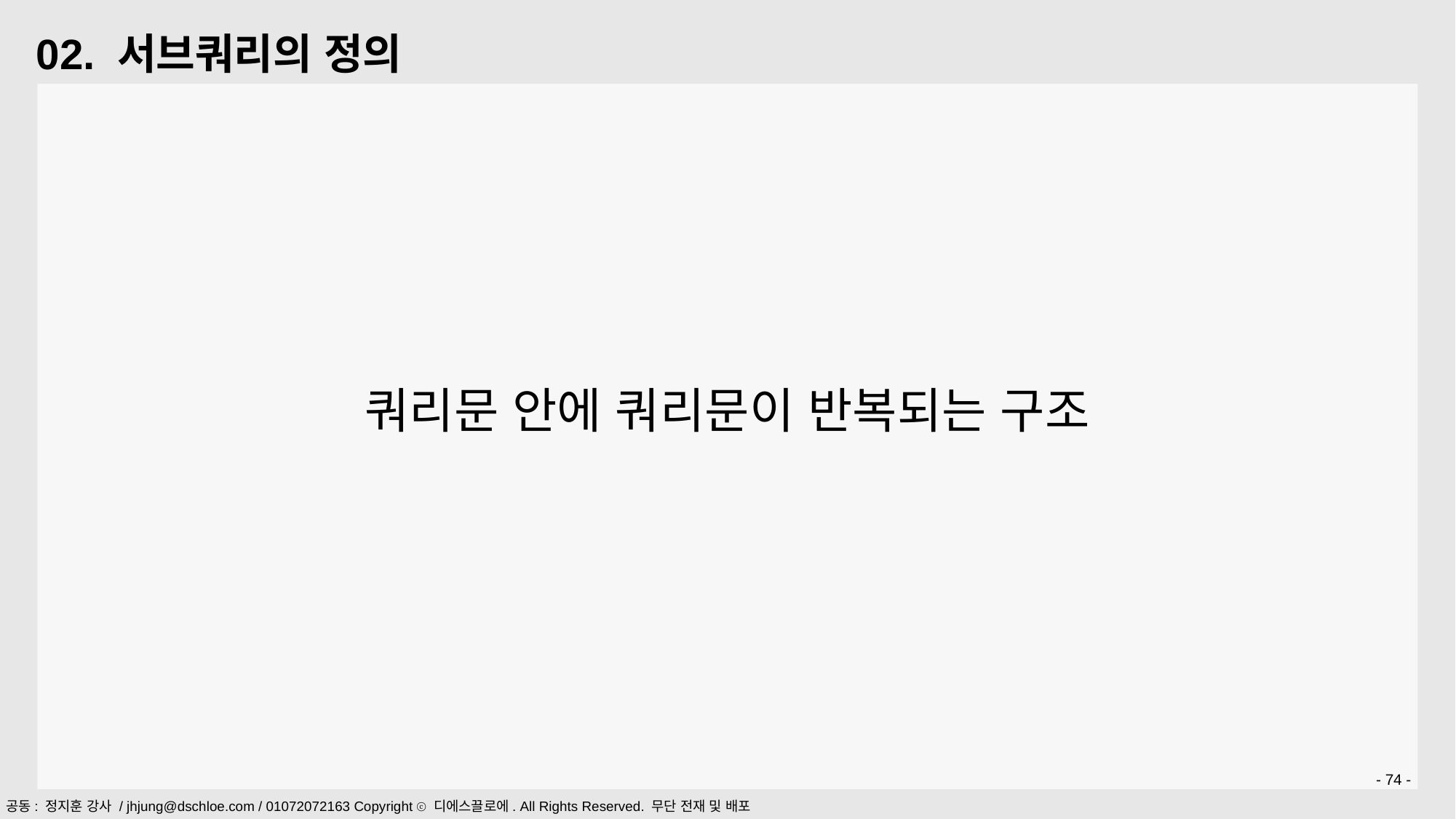

02. 서브쿼리의 정의
쿼리문 안에 쿼리문이 반복되는 구조
- 74 -